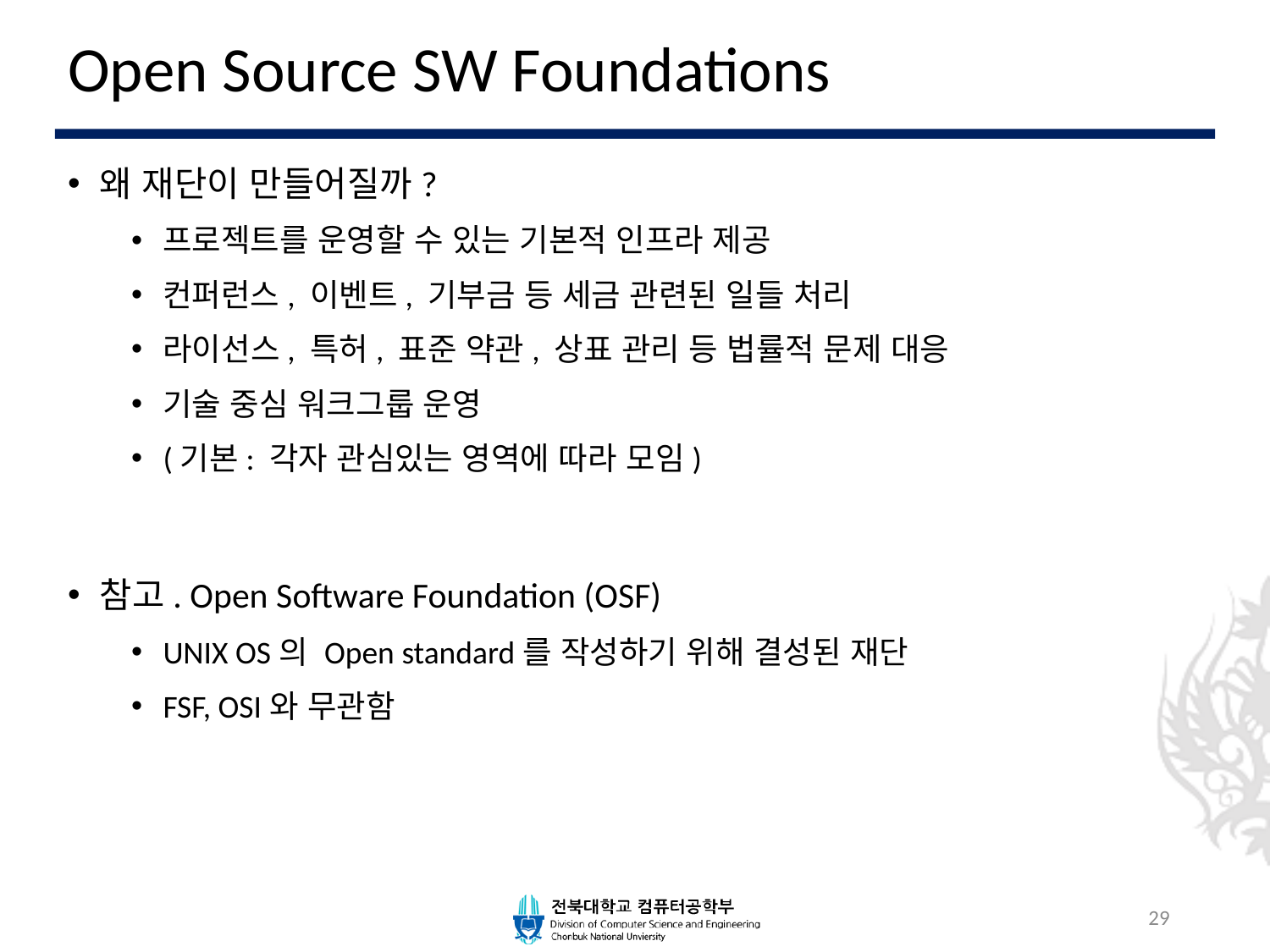

# Open Source SW Foundations
왜 재단이 만들어질까?
프로젝트를 운영할 수 있는 기본적 인프라 제공
컨퍼런스, 이벤트, 기부금 등 세금 관련된 일들 처리
라이선스, 특허, 표준 약관, 상표 관리 등 법률적 문제 대응
기술 중심 워크그룹 운영
(기본: 각자 관심있는 영역에 따라 모임)

참고. Open Software Foundation (OSF)
UNIX OS의 Open standard를 작성하기 위해 결성된 재단
FSF, OSI와 무관함
29